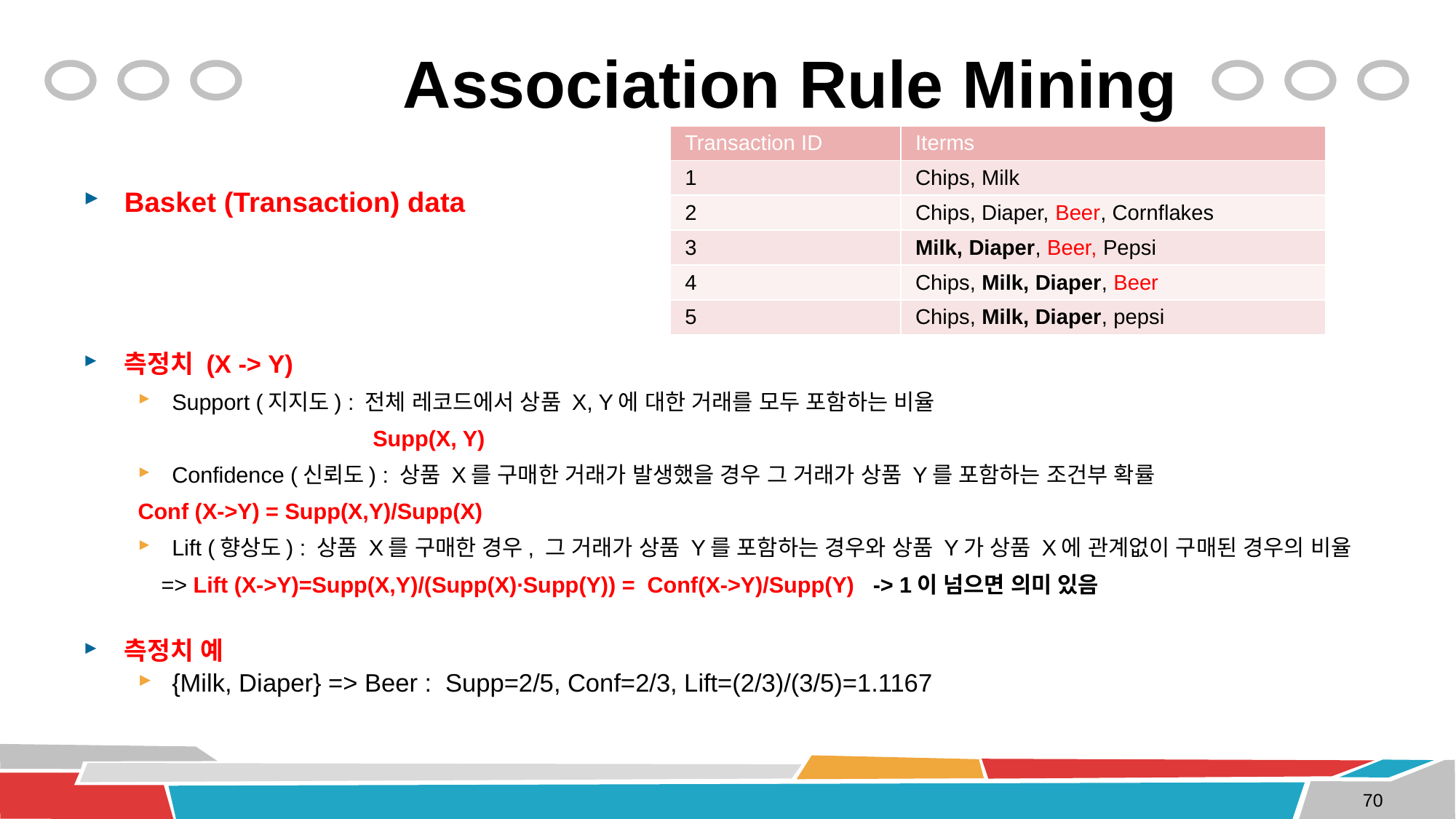

# Association Rule Mining
| Transaction ID | Iterms |
| --- | --- |
| 1 | Chips, Milk |
| 2 | Chips, Diaper, Beer, Cornflakes |
| 3 | Milk, Diaper, Beer, Pepsi |
| 4 | Chips, Milk, Diaper, Beer |
| 5 | Chips, Milk, Diaper, pepsi |
Basket (Transaction) data

측정치 (X -> Y)
Support (지지도) : 전체 레코드에서 상품 X, Y에 대한 거래를 모두 포함하는 비율
                                      Supp(X, Y)
Confidence (신뢰도) : 상품 X를 구매한 거래가 발생했을 경우 그 거래가 상품 Y를 포함하는 조건부 확률
			Conf (X->Y) = Supp(X,Y)/Supp(X)
Lift (향상도) : 상품 X를 구매한 경우, 그 거래가 상품 Y를 포함하는 경우와 상품 Y가 상품 X에 관계없이 구매된 경우의 비율
     => Lift (X->Y)=Supp(X,Y)/(Supp(X)∙Supp(Y)) =  Conf(X->Y)/Supp(Y)   -> 1이 넘으면 의미 있음
측정치 예
{Milk, Diaper} => Beer :  Supp=2/5, Conf=2/3, Lift=(2/3)/(3/5)=1.1167
70